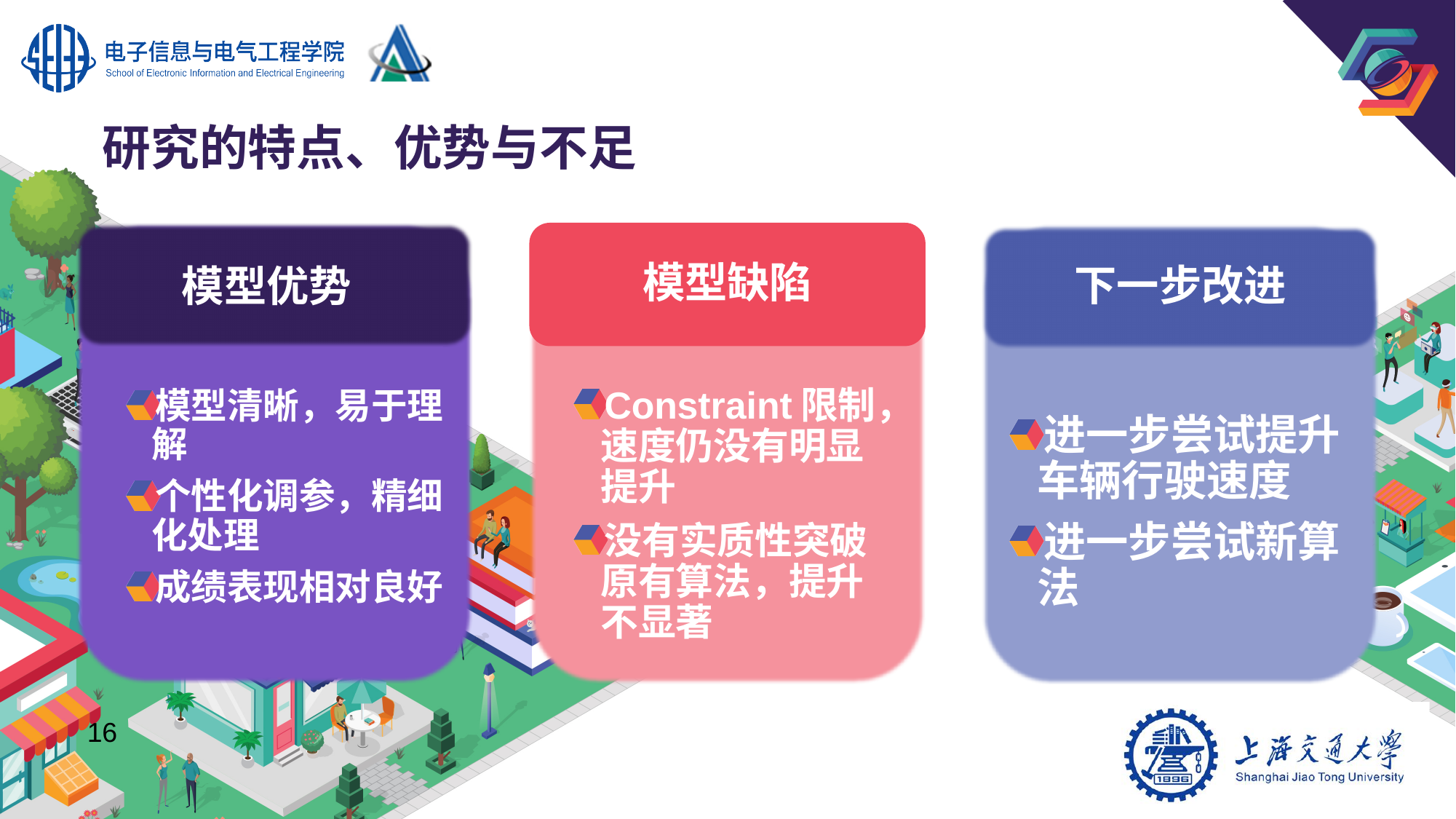

# 研究的特点、优势与不足
模型缺陷
下一步改进
模型优势
Constraint限制，速度仍没有明显提升
没有实质性突破原有算法，提升不显著
模型清晰，易于理解
个性化调参，精细化处理
成绩表现相对良好

进一步尝试提升车辆行驶速度
进一步尝试新算法
16
© 2019 SIGGRAPH. ALL RIGHTS RESERVED.